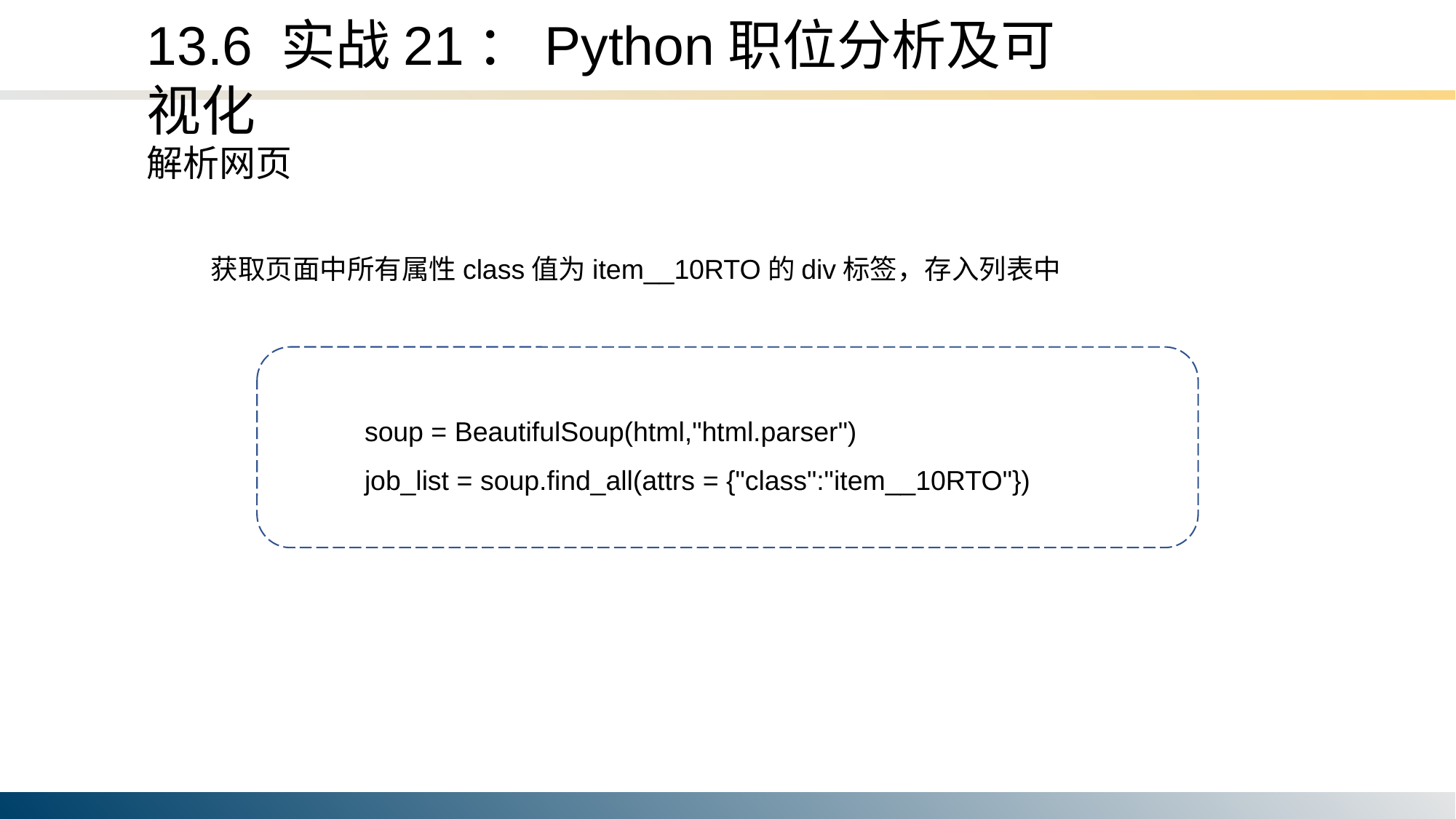

13.6 实战21：Python职位分析及可视化
解析网页
获取页面中所有属性class值为item__10RTO的div标签，存入列表中

soup = BeautifulSoup(html,"html.parser")
job_list = soup.find_all(attrs = {"class":"item__10RTO"})